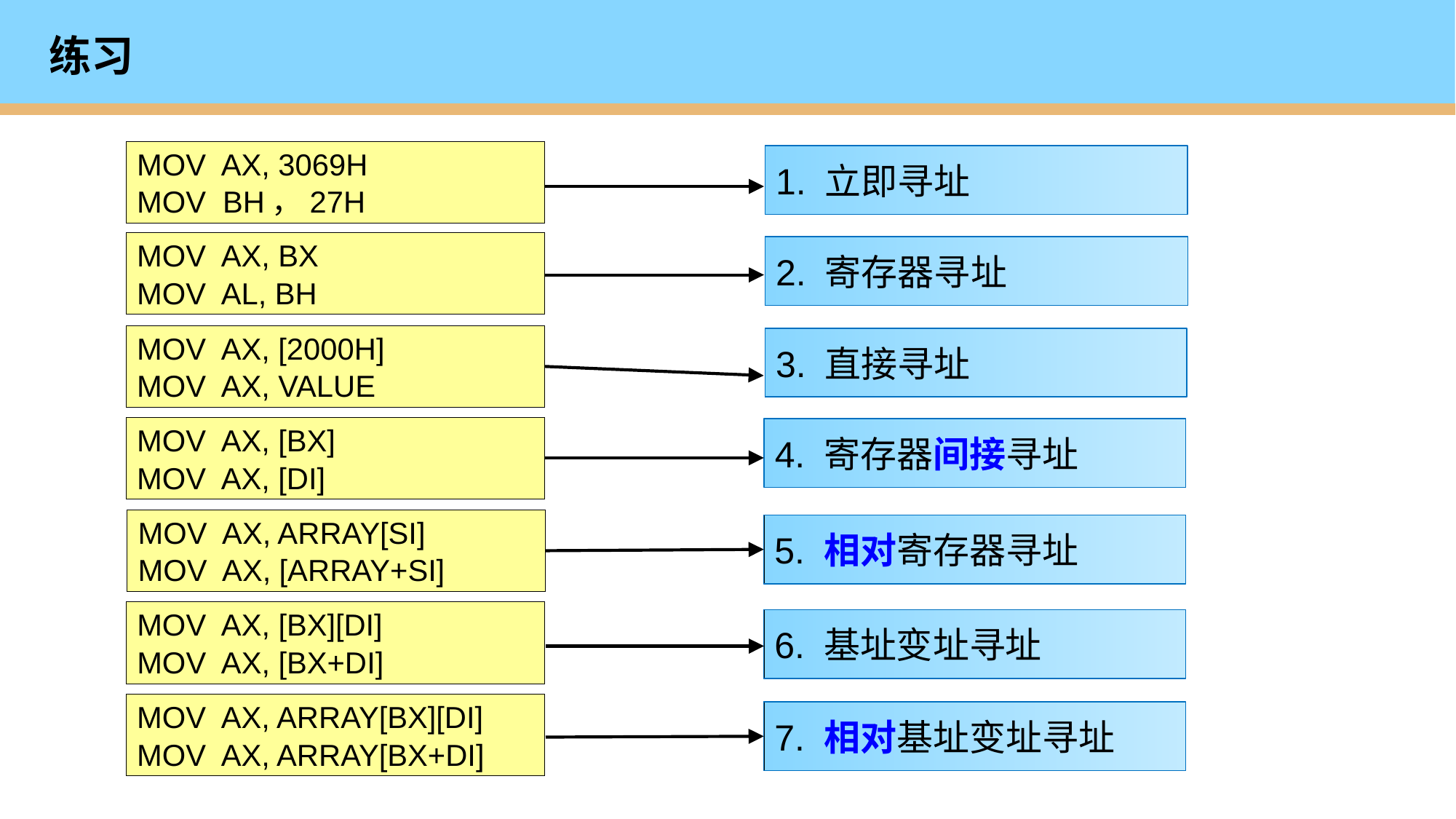

# 练习
MOV  AX, 3069H
MOV  BH，27H
1. 立即寻址
MOV  AX, BX
MOV  AL, BH
2. 寄存器寻址
MOV  AX, [2000H]
MOV  AX, VALUE
3. 直接寻址
MOV  AX, [BX]
MOV  AX, [DI]
4. 寄存器间接寻址
MOV  AX, ARRAY[SI]
MOV  AX, [ARRAY+SI]
5. 相对寄存器寻址
MOV  AX, [BX][DI]
MOV  AX, [BX+DI]
6. 基址变址寻址
MOV  AX, ARRAY[BX][DI]
MOV  AX, ARRAY[BX+DI]
7. 相对基址变址寻址
62